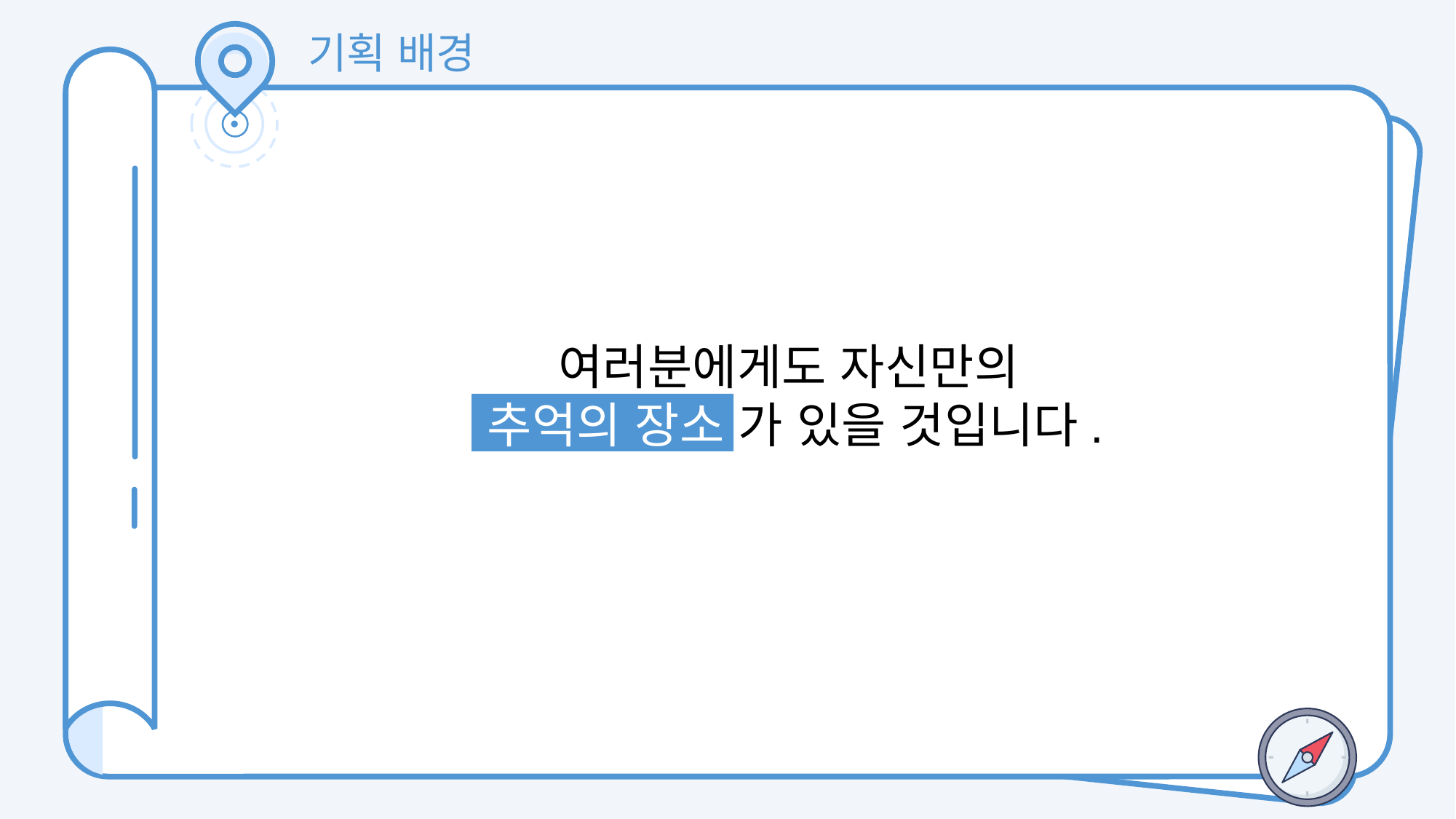

# 기획 배경
여러분에게도 자신만의
추억의 장소 가 있을 것입니다.